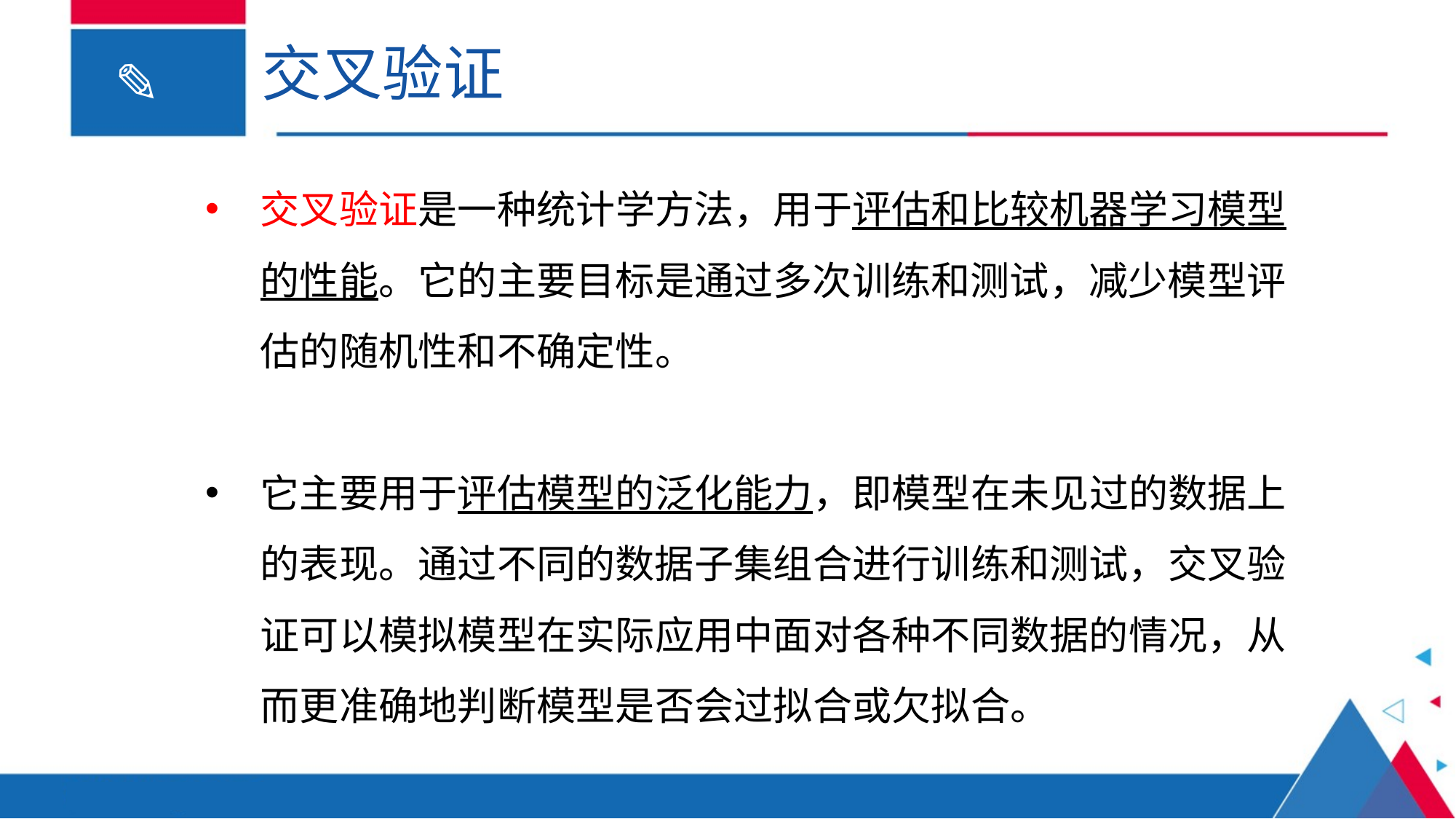

# 交叉验证
交叉验证是一种统计学方法，用于评估和比较机器学习模型的性能。它的主要目标是通过多次训练和测试，减少模型评估的随机性和不确定性。

它主要用于评估模型的泛化能力，即模型在未见过的数据上的表现。通过不同的数据子集组合进行训练和测试，交叉验证可以模拟模型在实际应用中面对各种不同数据的情况，从而更准确地判断模型是否会过拟合或欠拟合。